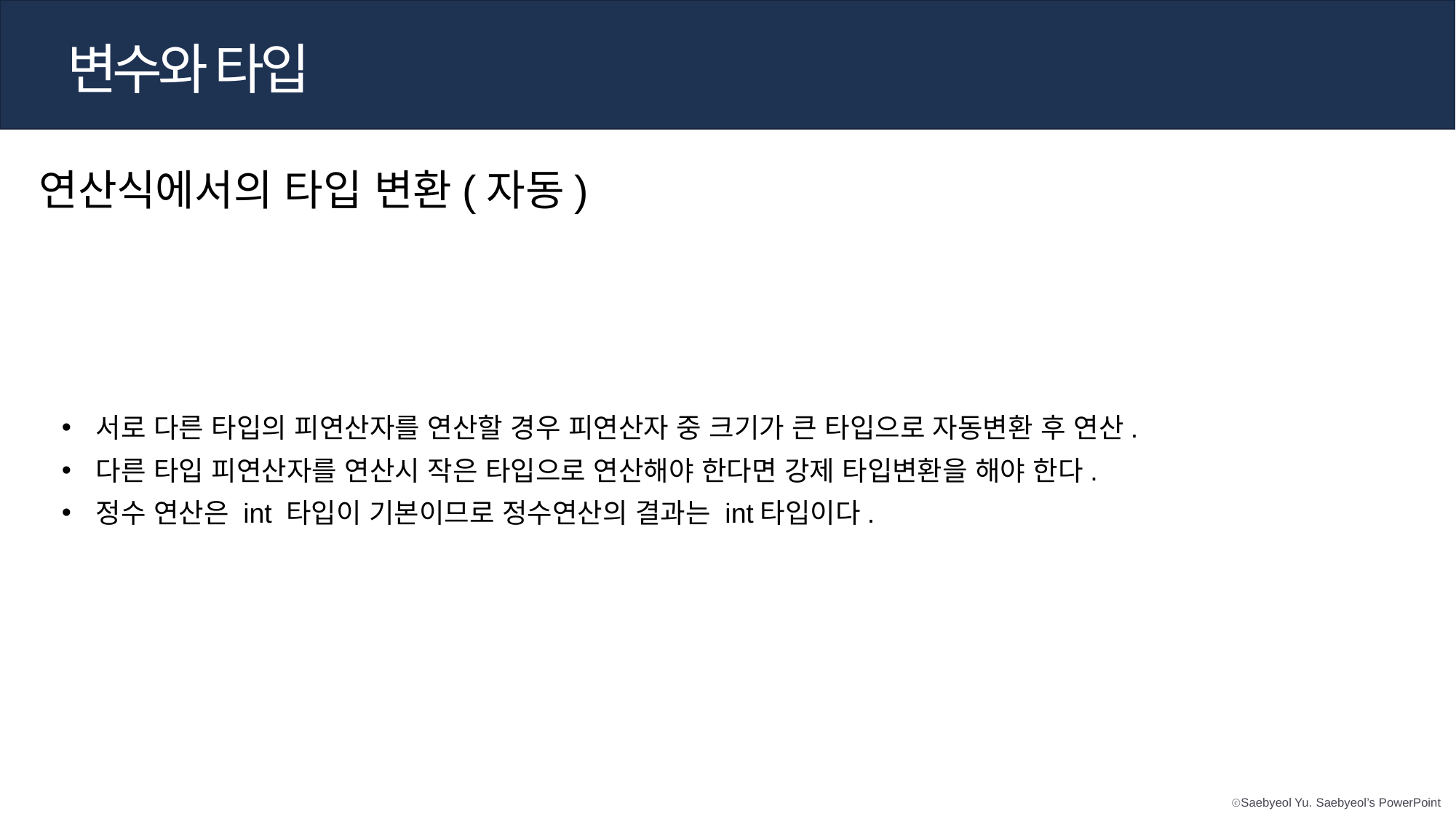

변수와 타입
연산식에서의 타입 변환(자동)
서로 다른 타입의 피연산자를 연산할 경우 피연산자 중 크기가 큰 타입으로 자동변환 후 연산.
다른 타입 피연산자를 연산시 작은 타입으로 연산해야 한다면 강제 타입변환을 해야 한다.
정수 연산은 int 타입이 기본이므로 정수연산의 결과는 int타입이다.